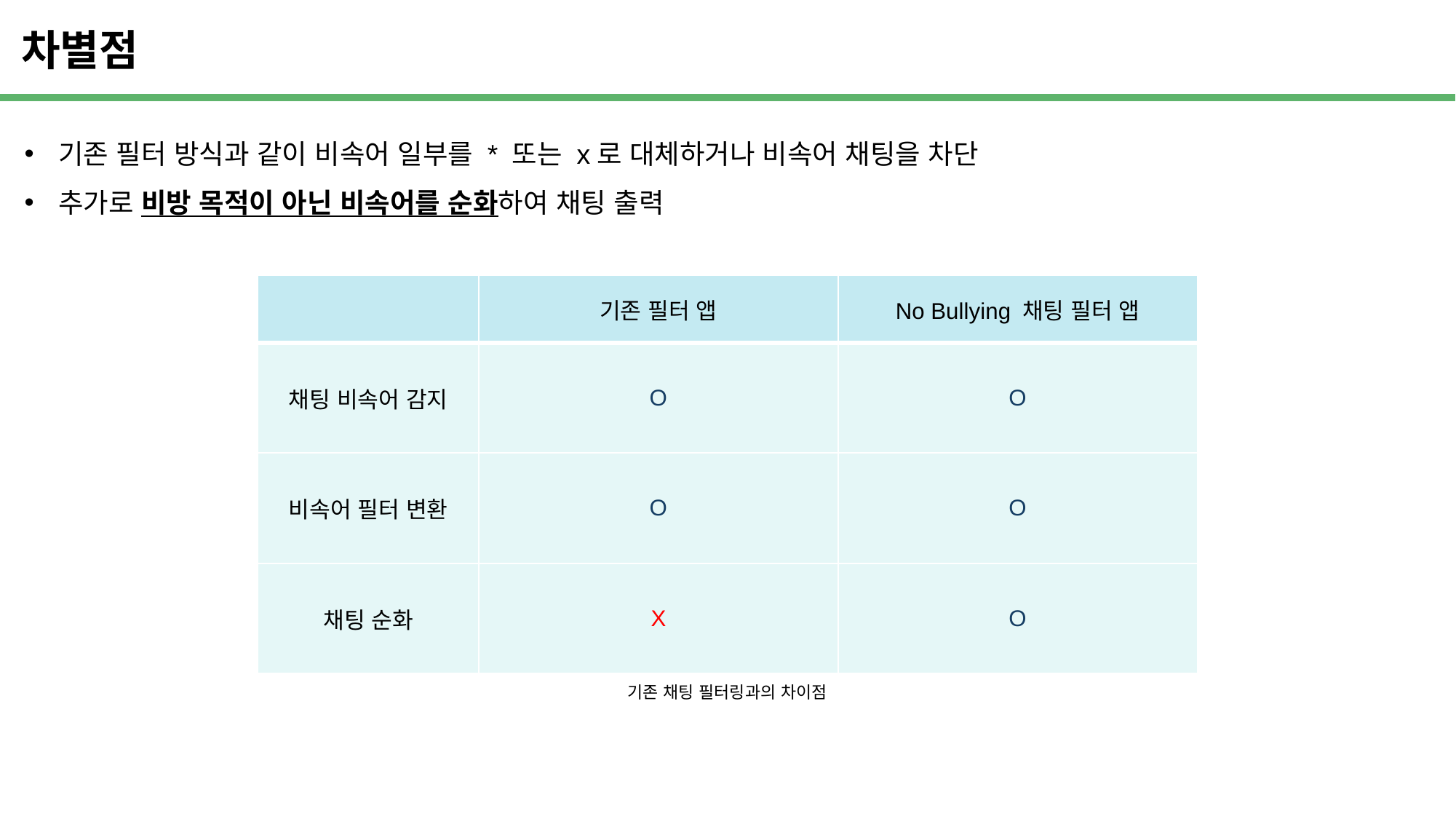

차별점
기존 필터 방식과 같이 비속어 일부를 * 또는 x로 대체하거나 비속어 채팅을 차단
추가로 비방 목적이 아닌 비속어를 순화하여 채팅 출력
|  | 기존 필터 앱 | No Bullying 채팅 필터 앱 |
| --- | --- | --- |
| 채팅 비속어 감지 | O | O |
| 비속어 필터 변환 | O | O |
| 채팅 순화 | X | O |
기존 채팅 필터링과의 차이점